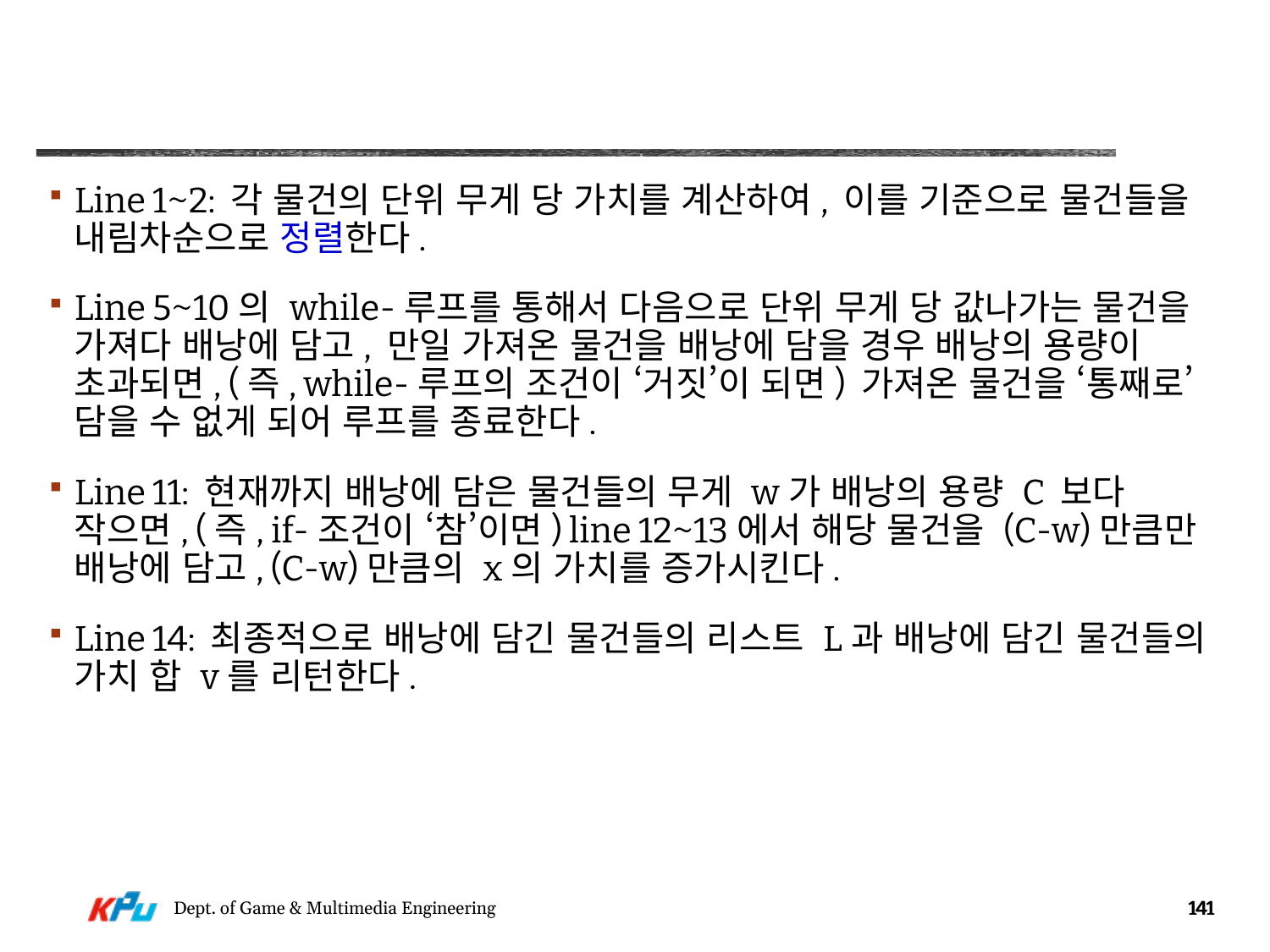

#
Line 1~2: 각 물건의 단위 무게 당 가치를 계산하여, 이를 기준으로 물건들을 내림차순으로 정렬한다.
Line 5~10의 while-루프를 통해서 다음으로 단위 무게 당 값나가는 물건을 가져다 배낭에 담고, 만일 가져온 물건을 배낭에 담을 경우 배낭의 용량이 초과되면, (즉, while-루프의 조건이 ‘거짓’이 되면) 가져온 물건을 ‘통째로’ 담을 수 없게 되어 루프를 종료한다.
Line 11: 현재까지 배낭에 담은 물건들의 무게 w가 배낭의 용량 C 보다 작으면, (즉, if-조건이 ‘참’이면) line 12~13에서 해당 물건을 (C-w)만큼만 배낭에 담고, (C-w)만큼의 x의 가치를 증가시킨다.
Line 14: 최종적으로 배낭에 담긴 물건들의 리스트 L과 배낭에 담긴 물건들의 가치 합 v를 리턴한다.
Dept. of Game & Multimedia Engineering
141